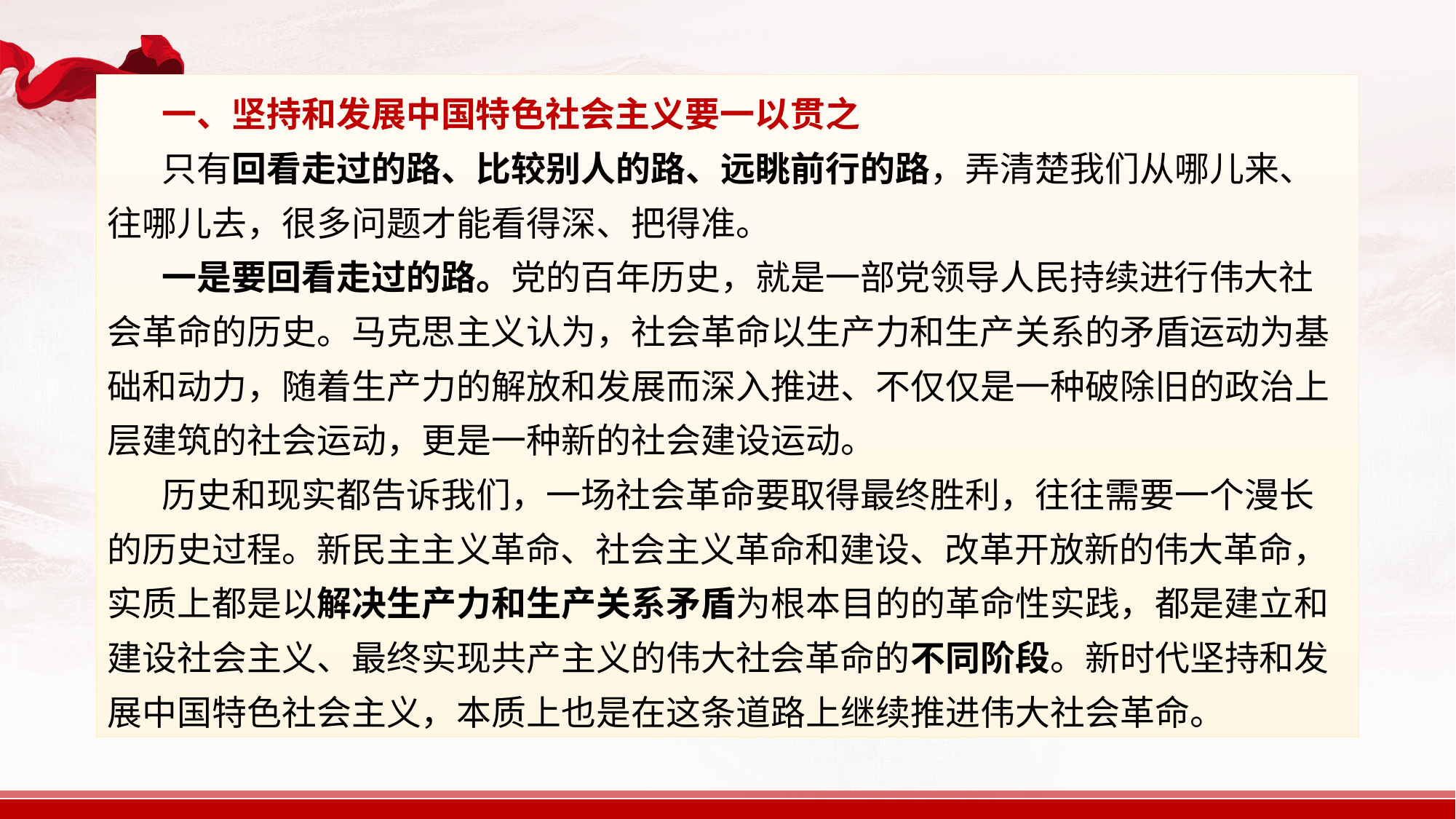

一、坚持和发展中国特色社会主义要一以贯之
只有回看走过的路、比较别人的路、远眺前行的路，弄清楚我们从哪儿来、往哪儿去，很多问题才能看得深、把得准。
一是要回看走过的路。党的百年历史，就是一部党领导人民持续进行伟大社会革命的历史。马克思主义认为，社会革命以生产力和生产关系的矛盾运动为基础和动力，随着生产力的解放和发展而深入推进、不仅仅是一种破除旧的政治上层建筑的社会运动，更是一种新的社会建设运动。
历史和现实都告诉我们，一场社会革命要取得最终胜利，往往需要一个漫长的历史过程。新民主主义革命、社会主义革命和建设、改革开放新的伟大革命，实质上都是以解决生产力和生产关系矛盾为根本目的的革命性实践，都是建立和建设社会主义、最终实现共产主义的伟大社会革命的不同阶段。新时代坚持和发展中国特色社会主义，本质上也是在这条道路上继续推进伟大社会革命。